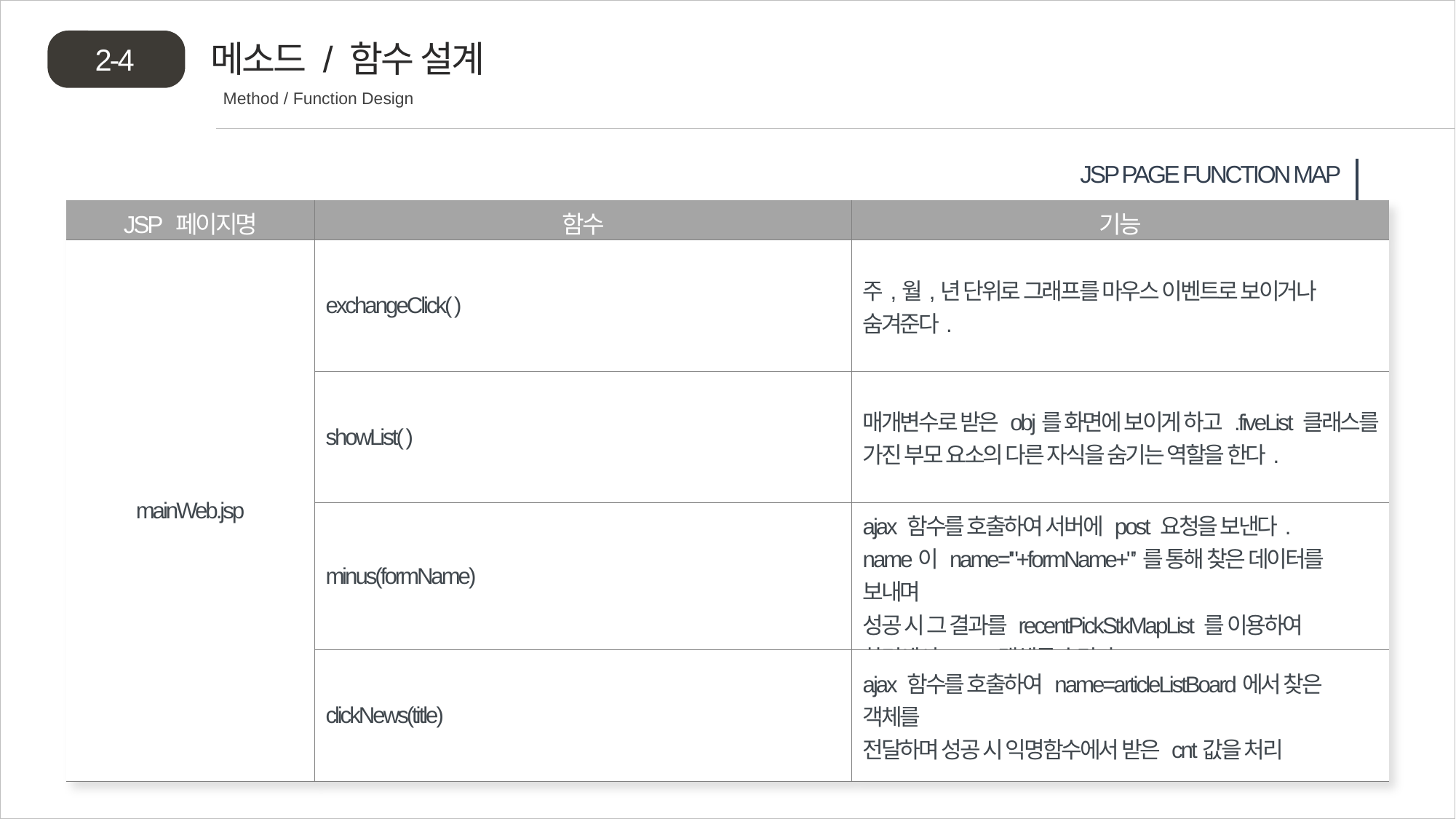

메소드 / 함수 설계
2-4
Method / Function Design
 JSP PAGE FUNCTION MAP
| JSP 페이지명 | 함수 | 기능 |
| --- | --- | --- |
| mainWeb.jsp | exchangeClick( ) | 주,월,년 단위로 그래프를 마우스 이벤트로 보이거나 숨겨준다. |
|  | showList( ) | 매개변수로 받은 obj를 화면에 보이게 하고 .fiveList 클래스를 가진 부모 요소의 다른 자식을 숨기는 역할을 한다. |
|  | minus(formName) | ajax 함수를 호출하여 서버에 post 요청을 보낸다. name이 name='"+formName+"’를 통해 찾은 데이터를 보내며 성공 시 그 결과를 recentPickStkMapList 를 이용하여 화면에서 form 객체를 숨긴다. |
|  | clickNews(title) | ajax 함수를 호출하여 name=articleListBoard에서 찾은 객체를 전달하며 성공 시 익명함수에서 받은 cnt값을 처리 |